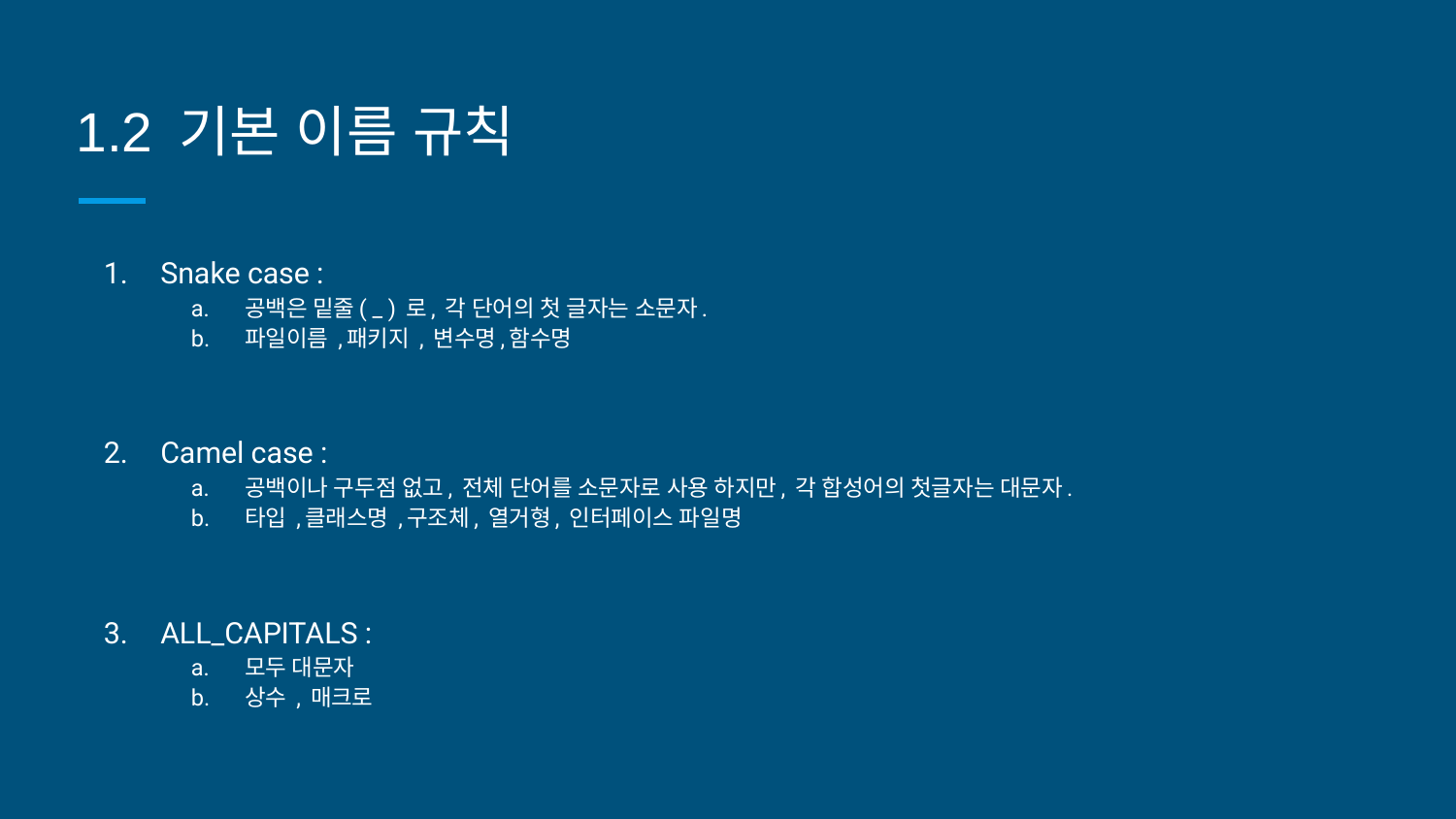

# 1.2 기본 이름 규칙
Snake case :
공백은 밑줄( _ ) 로, 각 단어의 첫 글자는 소문자.
파일이름 ,패키지 , 변수명,함수명

Camel case :
공백이나 구두점 없고, 전체 단어를 소문자로 사용 하지만, 각 합성어의 첫글자는 대문자.
타입 ,클래스명 ,구조체, 열거형, 인터페이스 파일명

ALL_CAPITALS :
모두 대문자
상수 , 매크로